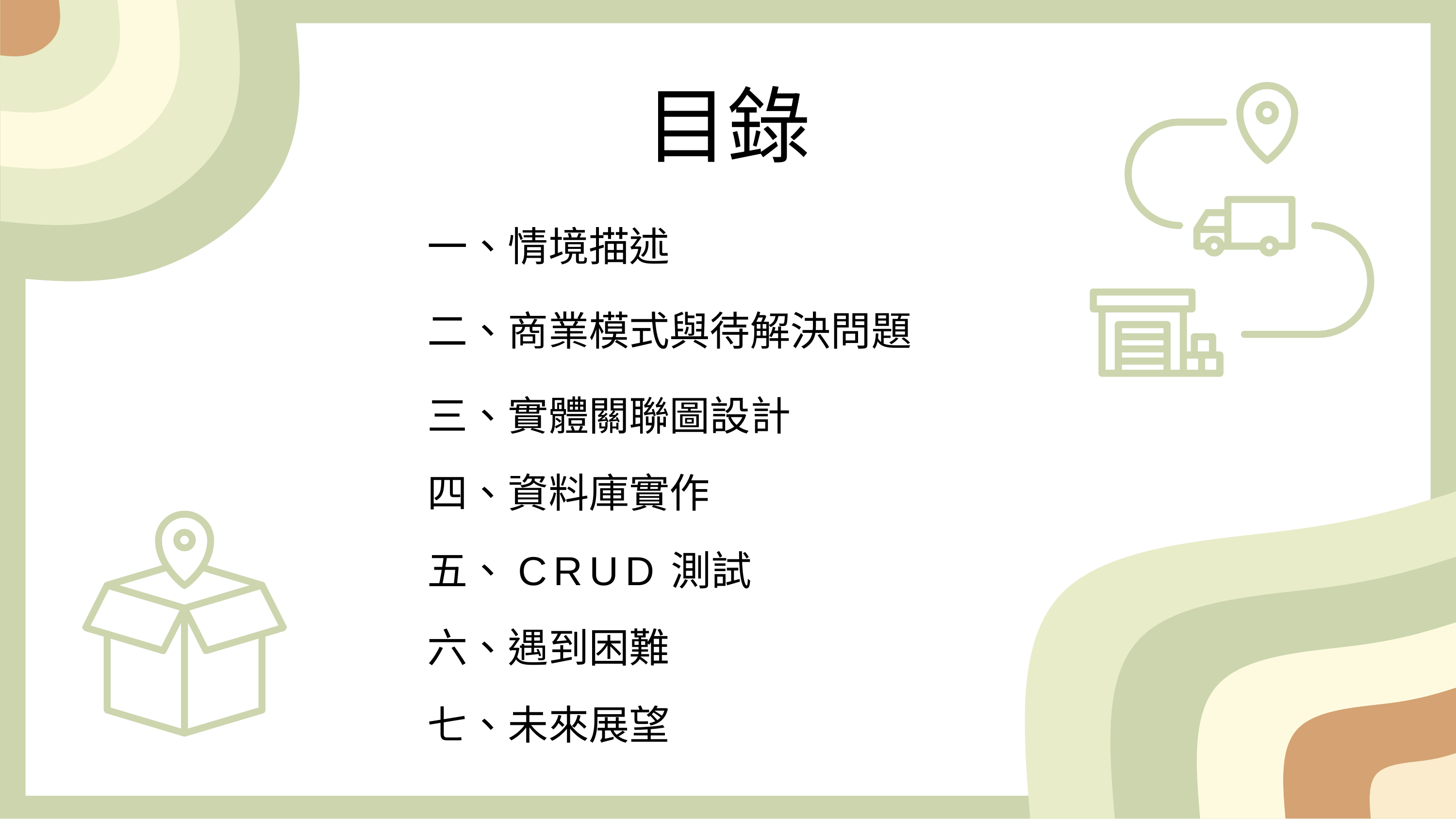

# 目錄

一、情境描述
二、商業模式與待解決問題
三、實體關聯圖設計
四、資料庫實作
五、CRUD測試
六、遇到困難
七、未來展望